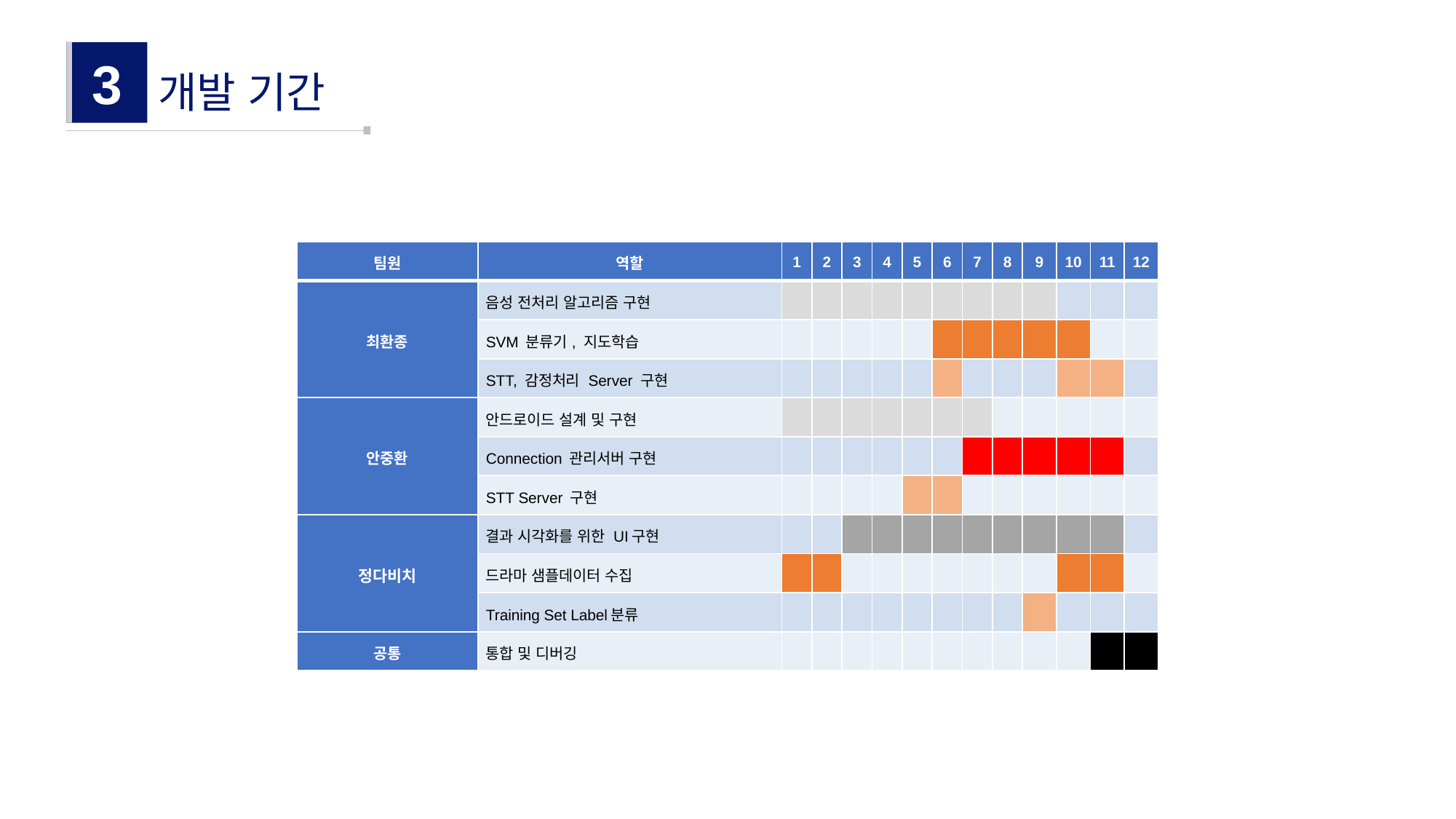

3

개발 기간

| 팀원 | 역할 | 1 | 2 | 3 | 4 | 5 | 6 | 7 | 8 | 9 | 10 | 11 | 12 |
| --- | --- | --- | --- | --- | --- | --- | --- | --- | --- | --- | --- | --- | --- |
| 최환종 | 음성 전처리 알고리즘 구현 |  |  |  |  |  |  |  |  |  |  |  |  |
|  | SVM 분류기, 지도학습 |  |  |  |  |  |  |  |  |  |  |  |  |
|  | STT, 감정처리 Server 구현 |  |  |  |  |  |  |  |  |  |  |  |  |
| 안중환 | 안드로이드 설계 및 구현 |  |  |  |  |  |  |  |  |  |  |  |  |
|  | Connection 관리서버 구현 |  |  |  |  |  |  |  |  |  |  |  |  |
|  | STT Server 구현 |  |  |  |  |  |  |  |  |  |  |  |  |
| 정다비치 | 결과 시각화를 위한 UI구현 |  |  |  |  |  |  |  |  |  |  |  |  |
|  | 드라마 샘플데이터 수집 |  |  |  |  |  |  |  |  |  |  |  |  |
|  | Training Set Label분류 |  |  |  |  |  |  |  |  |  |  |  |  |
| 공통 | 통합 및 디버깅 |  |  |  |  |  |  |  |  |  |  |  |  |